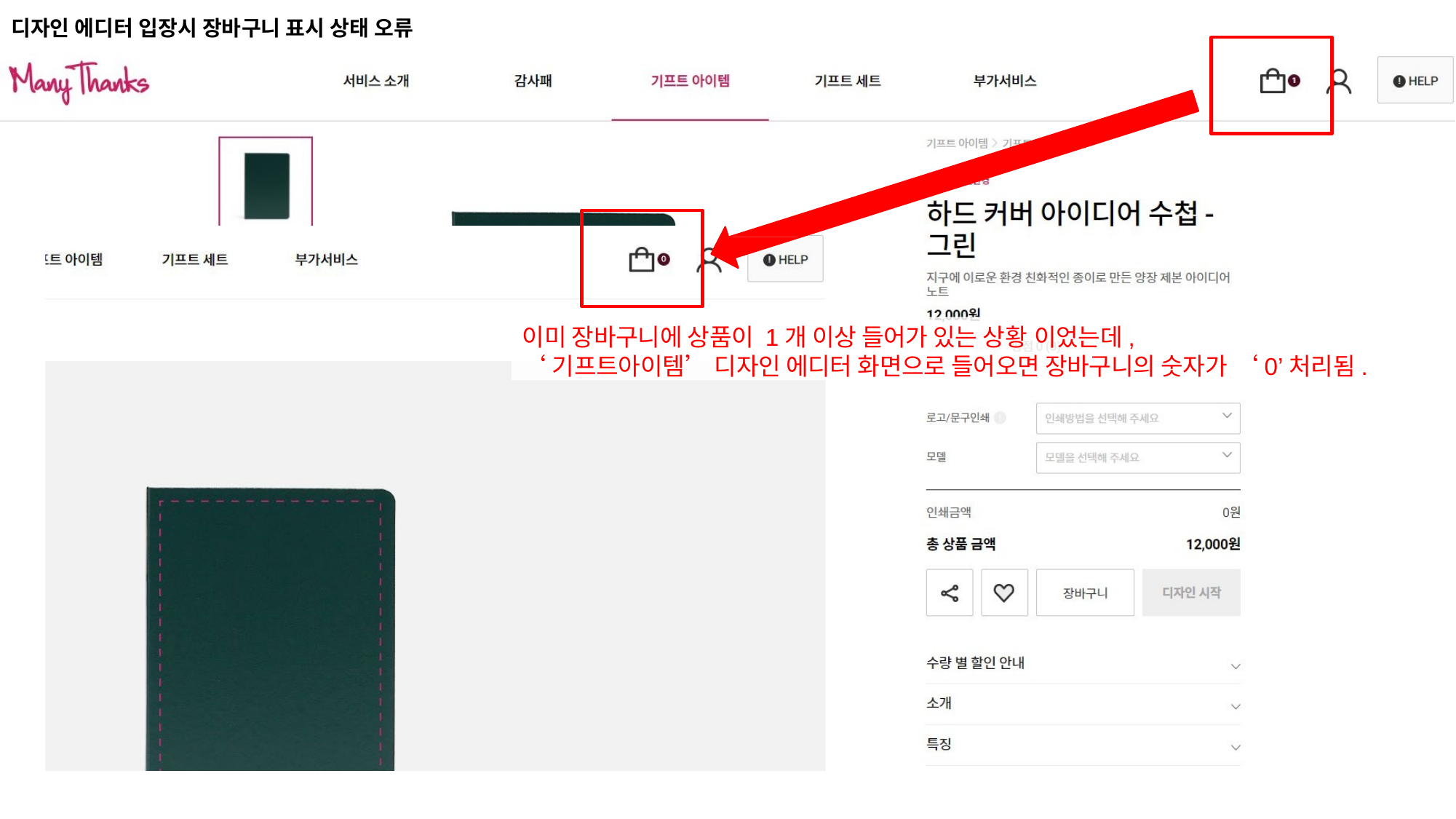

디자인 에디터 입장시 장바구니 표시 상태 오류

이미 장바구니에 상품이 1개 이상 들어가 있는 상황 이었는데,
‘기프트아이템’ 디자인 에디터 화면으로 들어오면 장바구니의 숫자가 ‘0’처리됨.